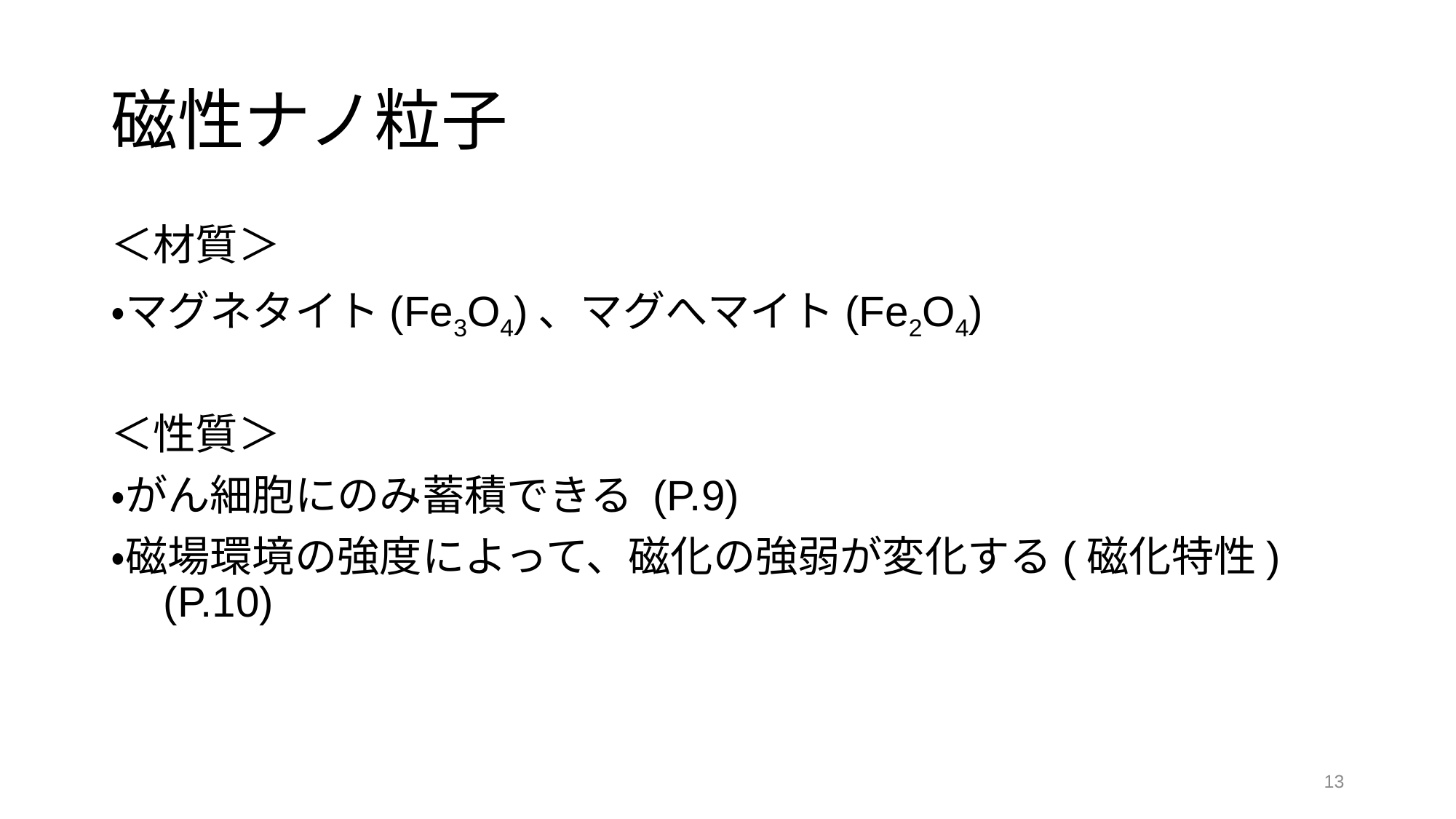

# 磁性ナノ粒子
＜材質＞
・マグネタイト(Fe3O4)、マグへマイト(Fe2O4)

＜性質＞
・がん細胞にのみ蓄積できる (P.9)
・磁場環境の強度によって、磁化の強弱が変化する(磁化特性)
　(P.10)

13